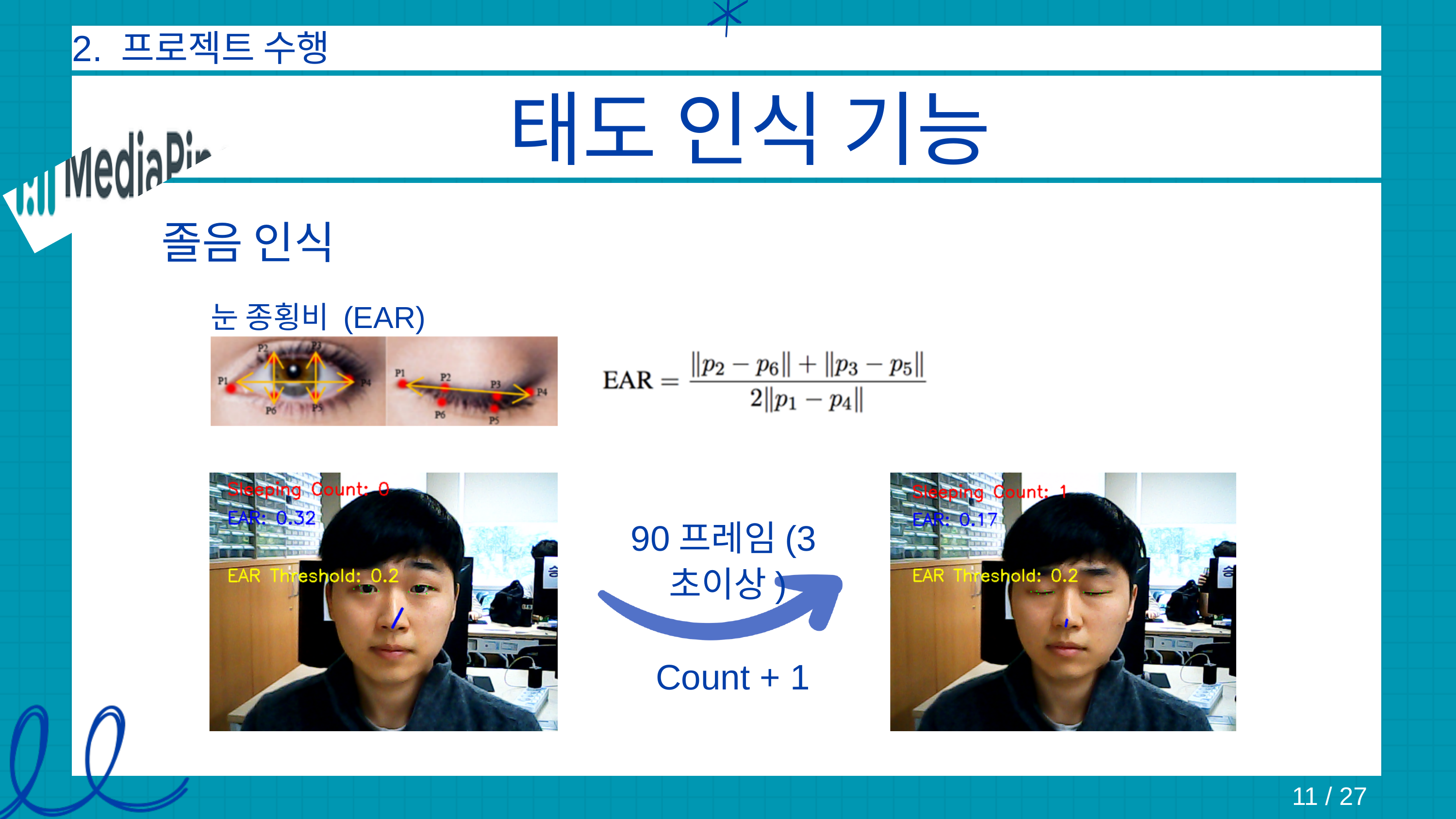

2. 프로젝트 수행
태도 인식 기능

졸음 인식
눈 종횡비 (EAR)

90프레임(3초이상)

 Count + 1

11 / 27